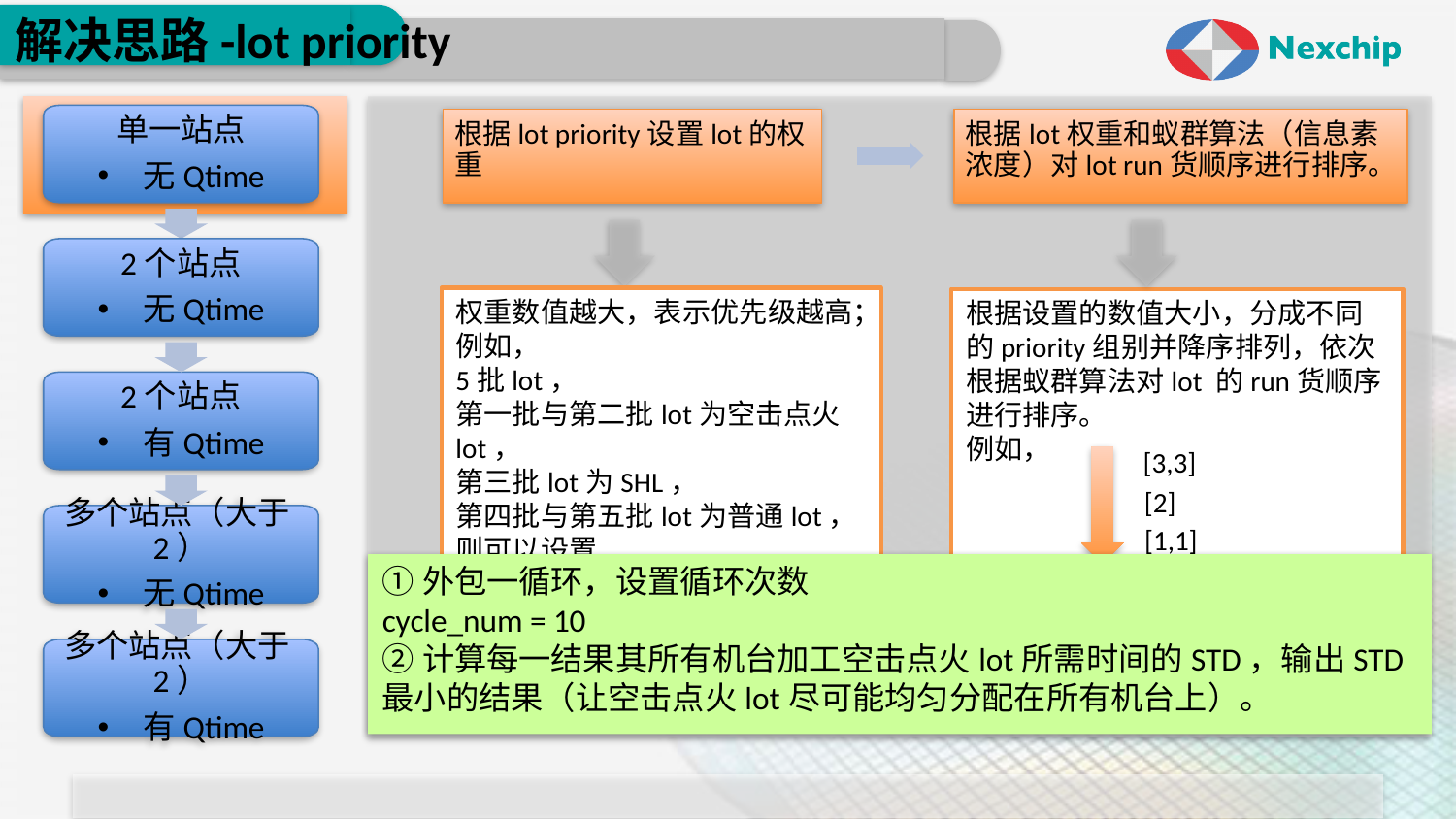

# 解决思路-lot priority
根据lot priority设置lot的权重

根据lot权重和蚁群算法（信息素浓度）对lot run货顺序进行排序。

单一站点
无Qtime

2个站点
无Qtime
权重数值越大，表示优先级越高；
例如，
5批lot，
第一批与第二批lot为空击点火lot，
第三批lot为SHL，
第四批与第五批lot为普通lot，
则可以设置
lot_priority = [3,3,2,1,1]
根据设置的数值大小，分成不同的priority组别并降序排列，依次根据蚁群算法对lot 的run货顺序进行排序。
例如，

2个站点
有Qtime
[3,3]

[2]
多个站点（大于2）
无Qtime
[1,1]
①外包一循环，设置循环次数
cycle_num = 10
②计算每一结果其所有机台加工空击点火lot所需时间的STD，输出STD最小的结果（让空击点火lot尽可能均匀分配在所有机台上）。
依次在3个priority组别中对lot的run货顺序进行排序，最后综合run货顺序。

多个站点（大于2）
有Qtime